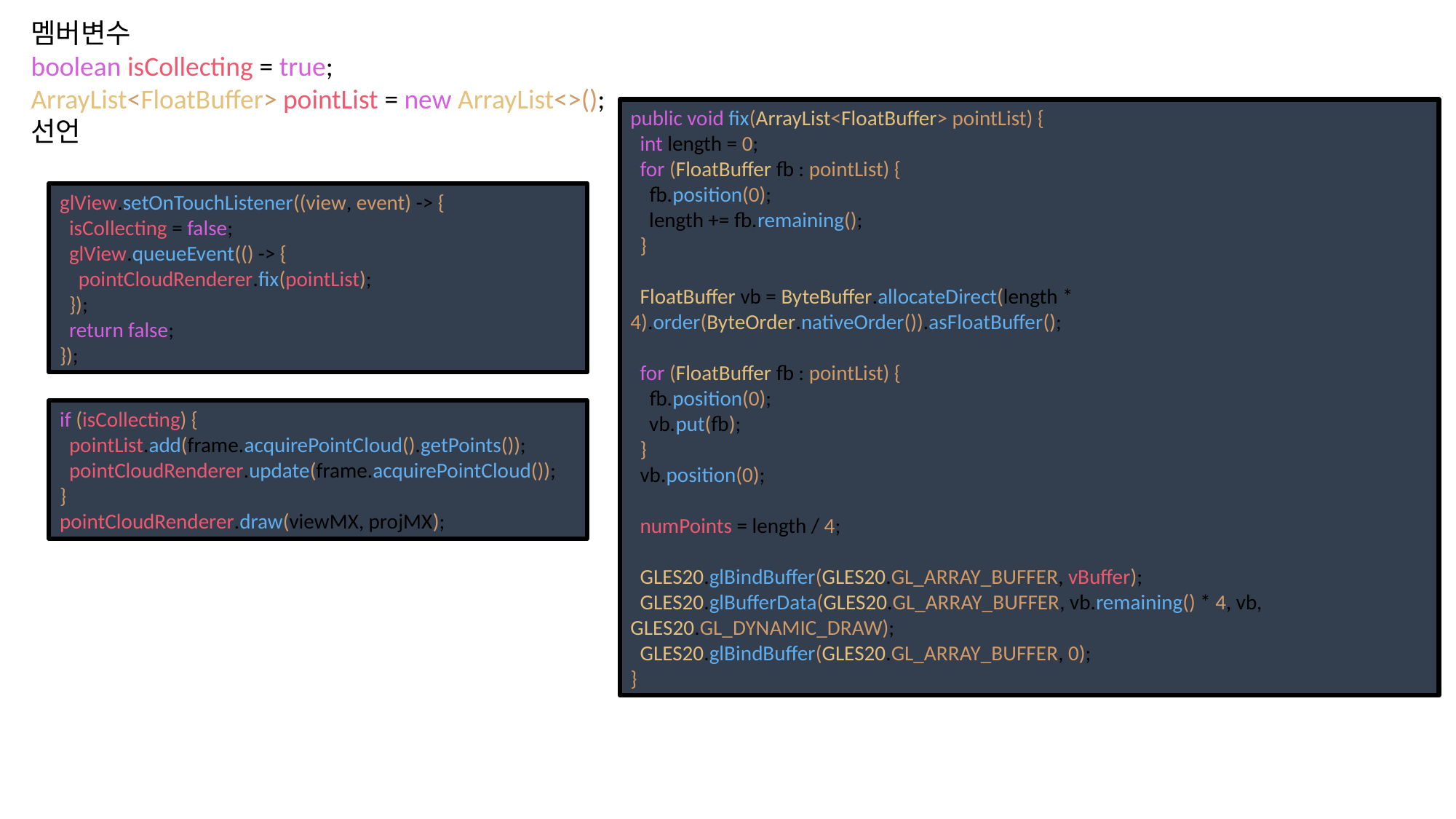

멤버변수
boolean isCollecting = true;
ArrayList<FloatBuffer> pointList = new ArrayList<>();
선언
public void fix(ArrayList<FloatBuffer> pointList) {
  int length = 0;
  for (FloatBuffer fb : pointList) {
    fb.position(0);
    length += fb.remaining();
  }
  FloatBuffer vb = ByteBuffer.allocateDirect(length * 4).order(ByteOrder.nativeOrder()).asFloatBuffer();
  for (FloatBuffer fb : pointList) {
    fb.position(0);
    vb.put(fb);
  }
  vb.position(0);
  numPoints = length / 4;
  GLES20.glBindBuffer(GLES20.GL_ARRAY_BUFFER, vBuffer);
  GLES20.glBufferData(GLES20.GL_ARRAY_BUFFER, vb.remaining() * 4, vb, GLES20.GL_DYNAMIC_DRAW);
  GLES20.glBindBuffer(GLES20.GL_ARRAY_BUFFER, 0);
}
glView.setOnTouchListener((view, event) -> {
  isCollecting = false;
  glView.queueEvent(() -> {
    pointCloudRenderer.fix(pointList);
  });
  return false;
});
if (isCollecting) {
  pointList.add(frame.acquirePointCloud().getPoints());
  pointCloudRenderer.update(frame.acquirePointCloud());
}
pointCloudRenderer.draw(viewMX, projMX);